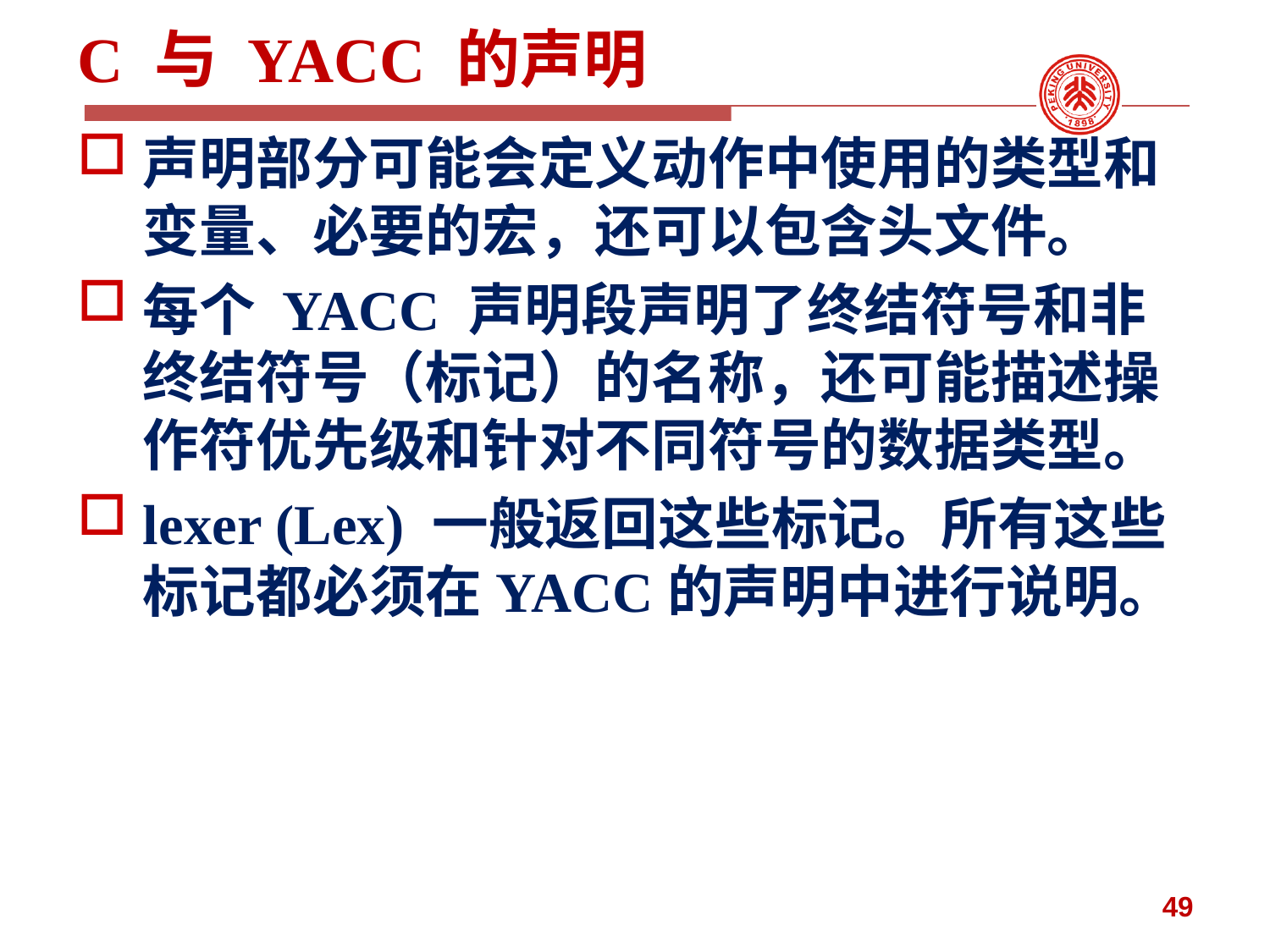

# C 与 YACC 的声明
声明部分可能会定义动作中使用的类型和变量、必要的宏，还可以包含头文件。
每个 YACC 声明段声明了终结符号和非终结符号（标记）的名称，还可能描述操作符优先级和针对不同符号的数据类型。
lexer (Lex) 一般返回这些标记。所有这些标记都必须在YACC的声明中进行说明。
49